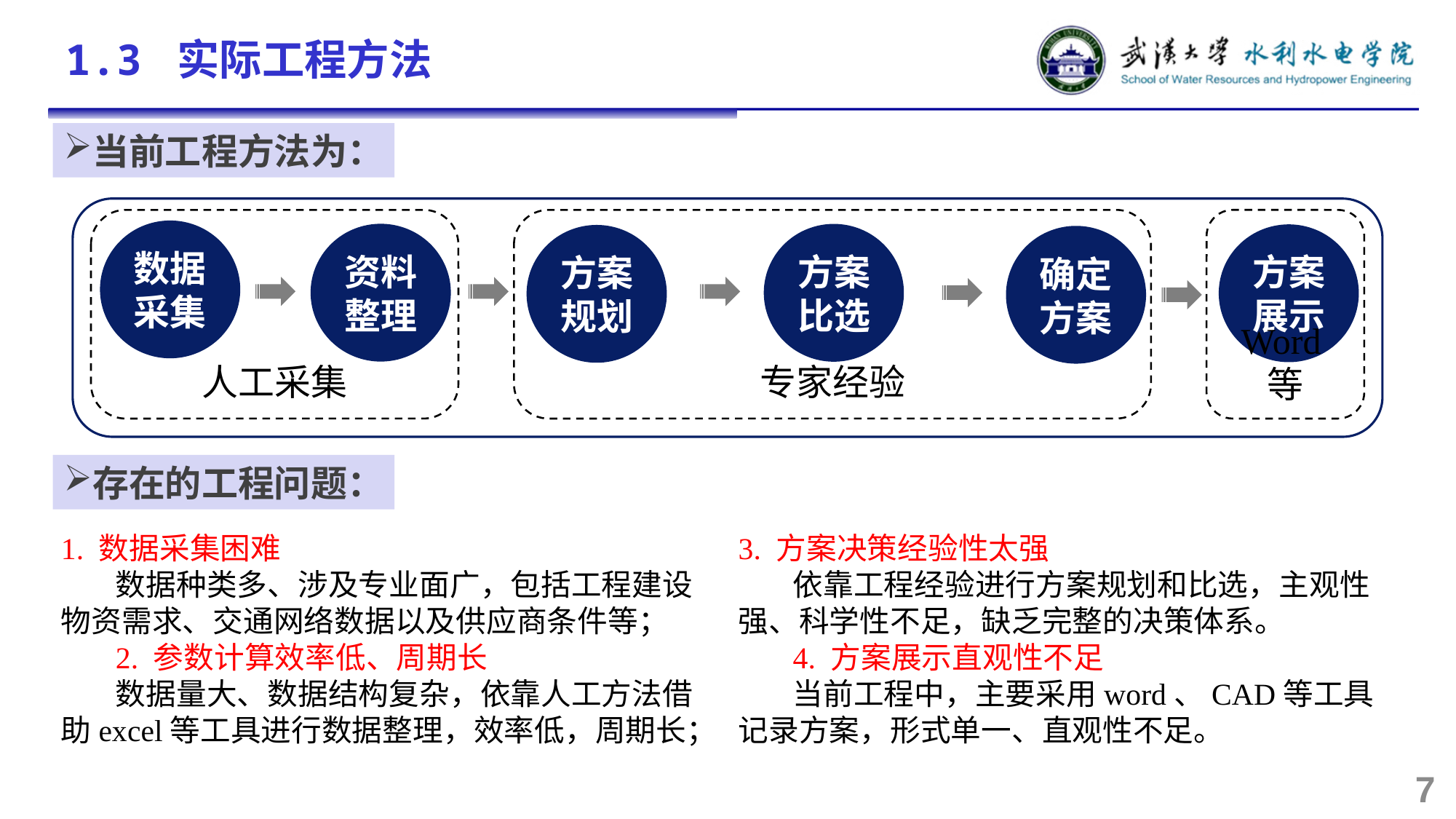

1.3 实际工程方法
当前工程方法为：

专家经验
人工采集
Word等
数据采集
资料整理
方案比选
方案展示
方案规划
确定方案

存在的工程问题：
1. 数据采集困难
数据种类多、涉及专业面广，包括工程建设物资需求、交通网络数据以及供应商条件等；
2. 参数计算效率低、周期长
数据量大、数据结构复杂，依靠人工方法借助excel等工具进行数据整理，效率低，周期长；
3. 方案决策经验性太强
依靠工程经验进行方案规划和比选，主观性强、科学性不足，缺乏完整的决策体系。
4. 方案展示直观性不足
当前工程中，主要采用word、CAD等工具记录方案，形式单一、直观性不足。
7